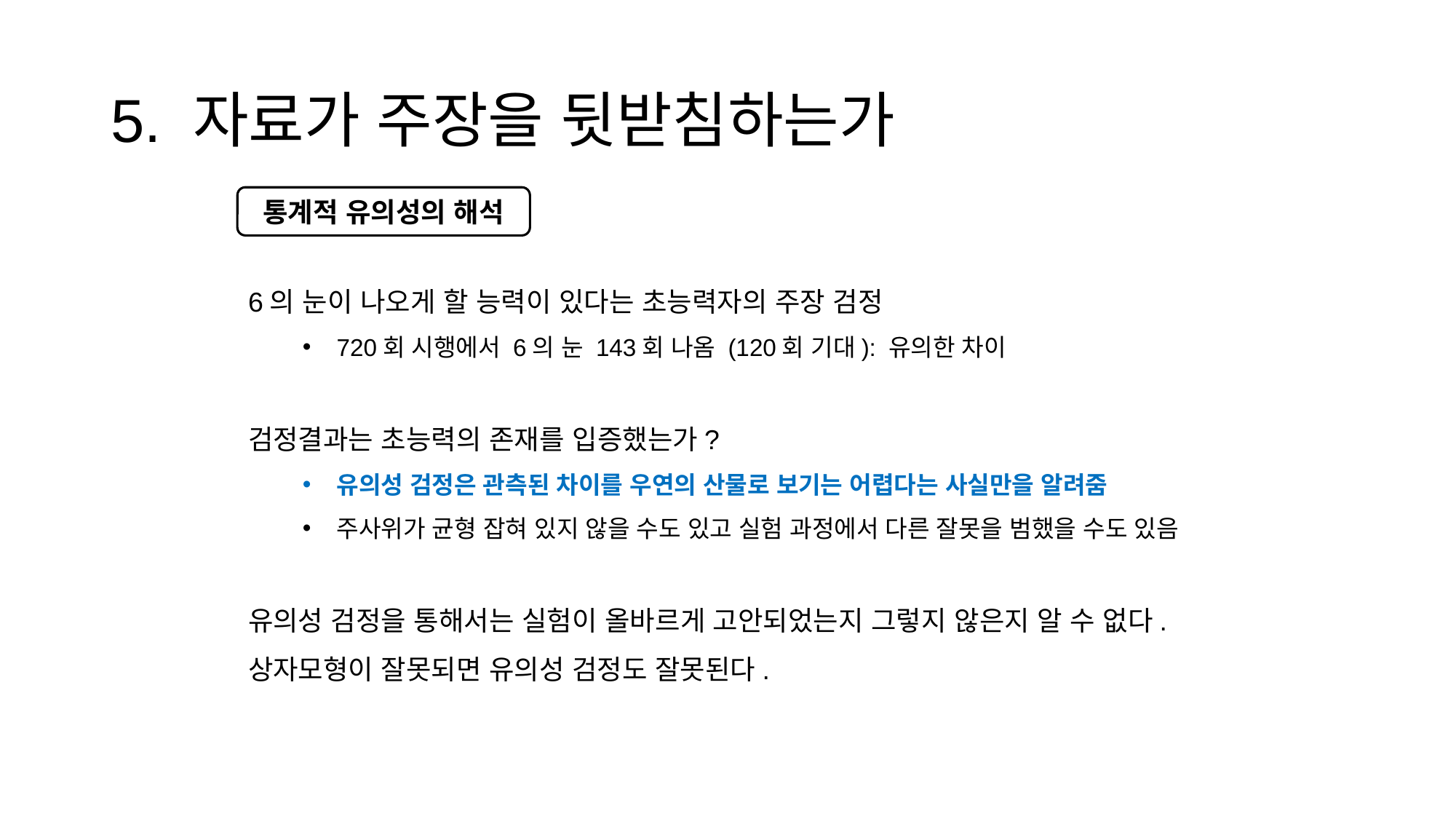

# 5. 자료가 주장을 뒷받침하는가
통계적 유의성의 해석
6의 눈이 나오게 할 능력이 있다는 초능력자의 주장 검정
720회 시행에서 6의 눈 143회 나옴 (120회 기대): 유의한 차이

검정결과는 초능력의 존재를 입증했는가?
유의성 검정은 관측된 차이를 우연의 산물로 보기는 어렵다는 사실만을 알려줌
주사위가 균형 잡혀 있지 않을 수도 있고 실험 과정에서 다른 잘못을 범했을 수도 있음

유의성 검정을 통해서는 실험이 올바르게 고안되었는지 그렇지 않은지 알 수 없다. 상자모형이 잘못되면 유의성 검정도 잘못된다.